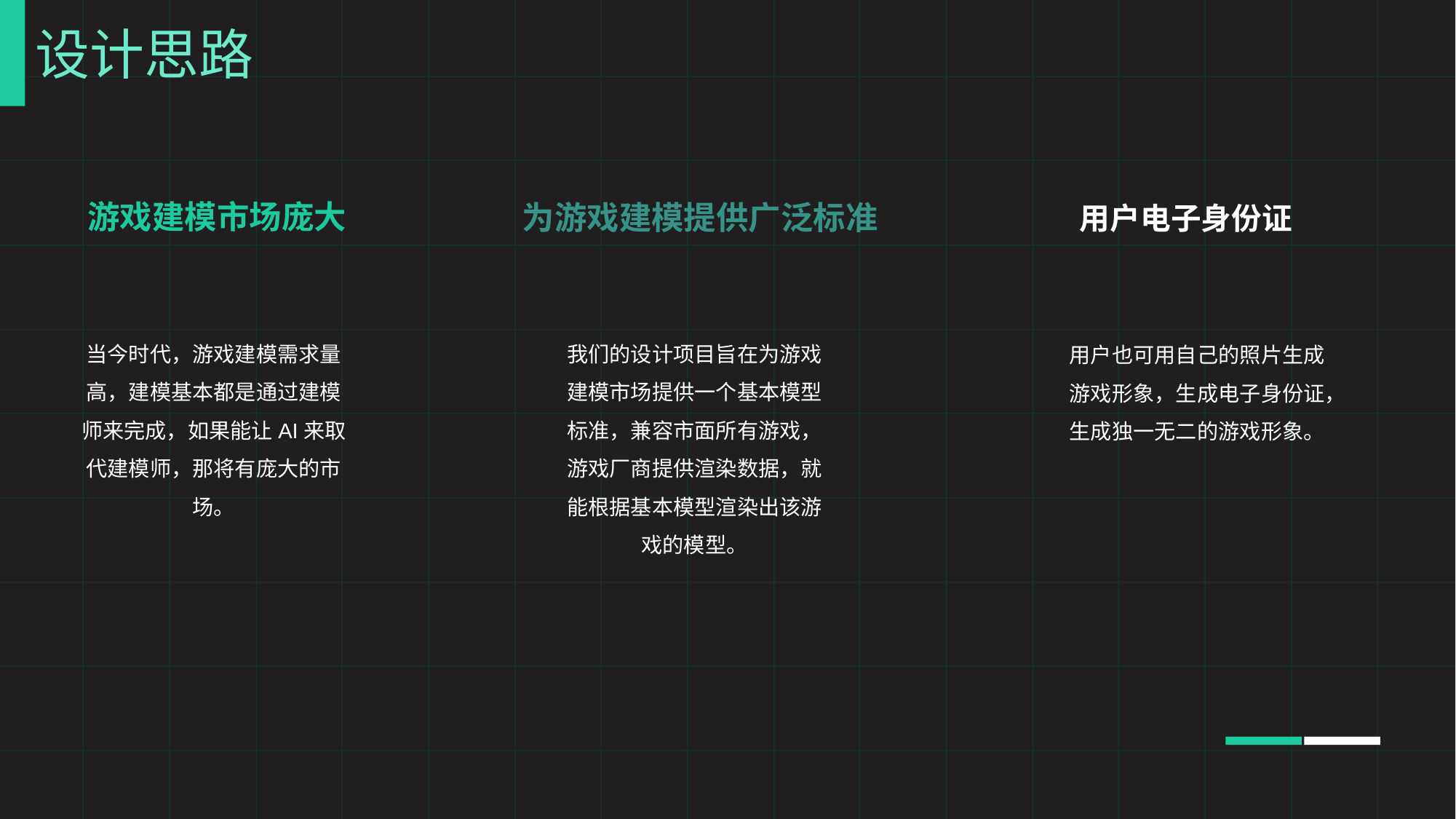

设计思路

游戏建模市场庞大
为游戏建模提供广泛标准
用户电子身份证
当今时代，游戏建模需求量高，建模基本都是通过建模师来完成，如果能让AI来取代建模师，那将有庞大的市场。
我们的设计项目旨在为游戏建模市场提供一个基本模型标准，兼容市面所有游戏，游戏厂商提供渲染数据，就能根据基本模型渲染出该游戏的模型。
用户也可用自己的照片生成游戏形象，生成电子身份证，生成独一无二的游戏形象。